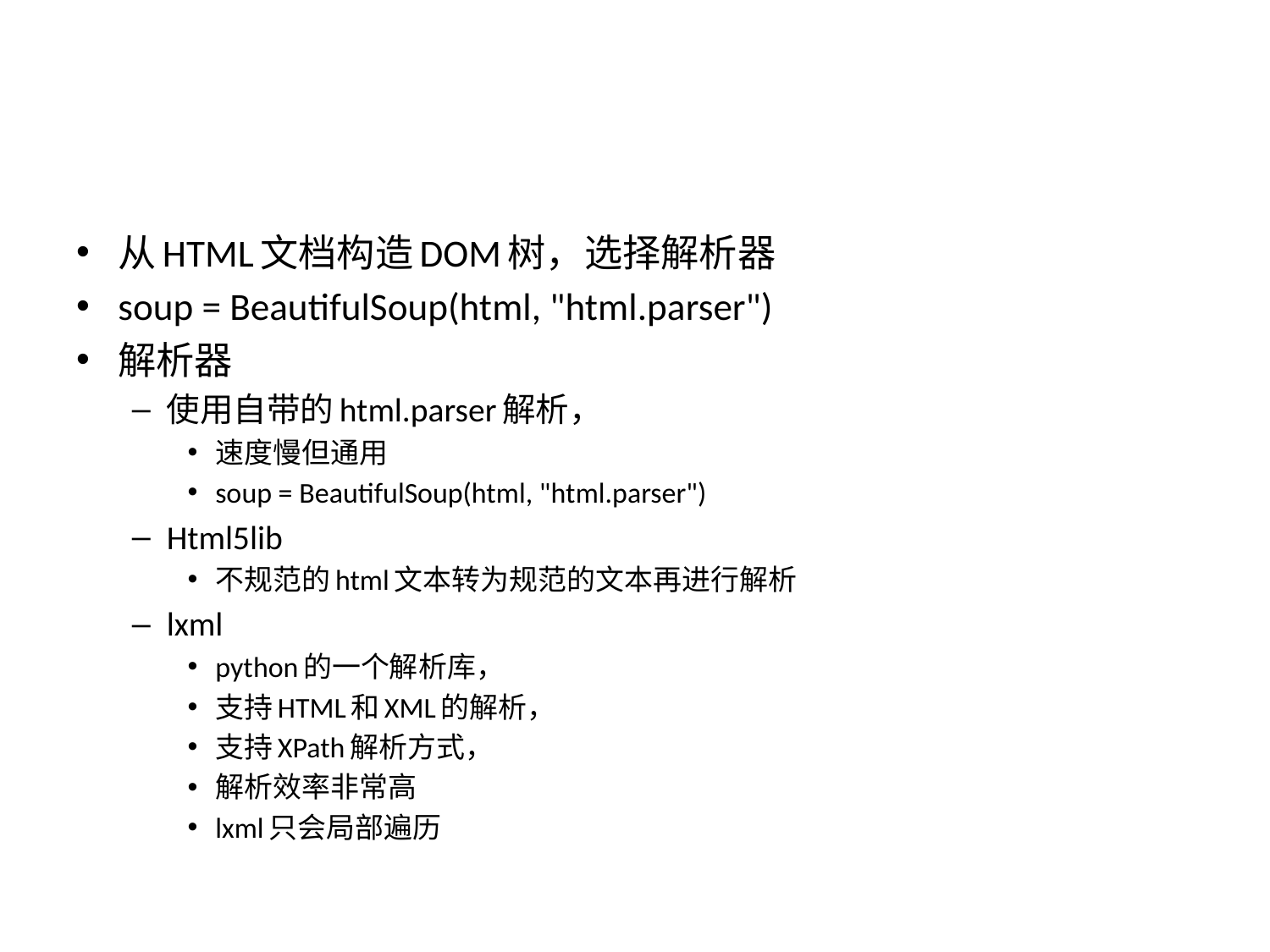

#
从HTML文档构造DOM树，选择解析器
soup = BeautifulSoup(html, "html.parser")
解析器
使用自带的html.parser解析，
速度慢但通用
soup = BeautifulSoup(html, "html.parser")
Html5lib
不规范的html文本转为规范的文本再进行解析
lxml
python的一个解析库，
支持HTML和XML的解析，
支持XPath解析方式，
解析效率非常高
lxml只会局部遍历